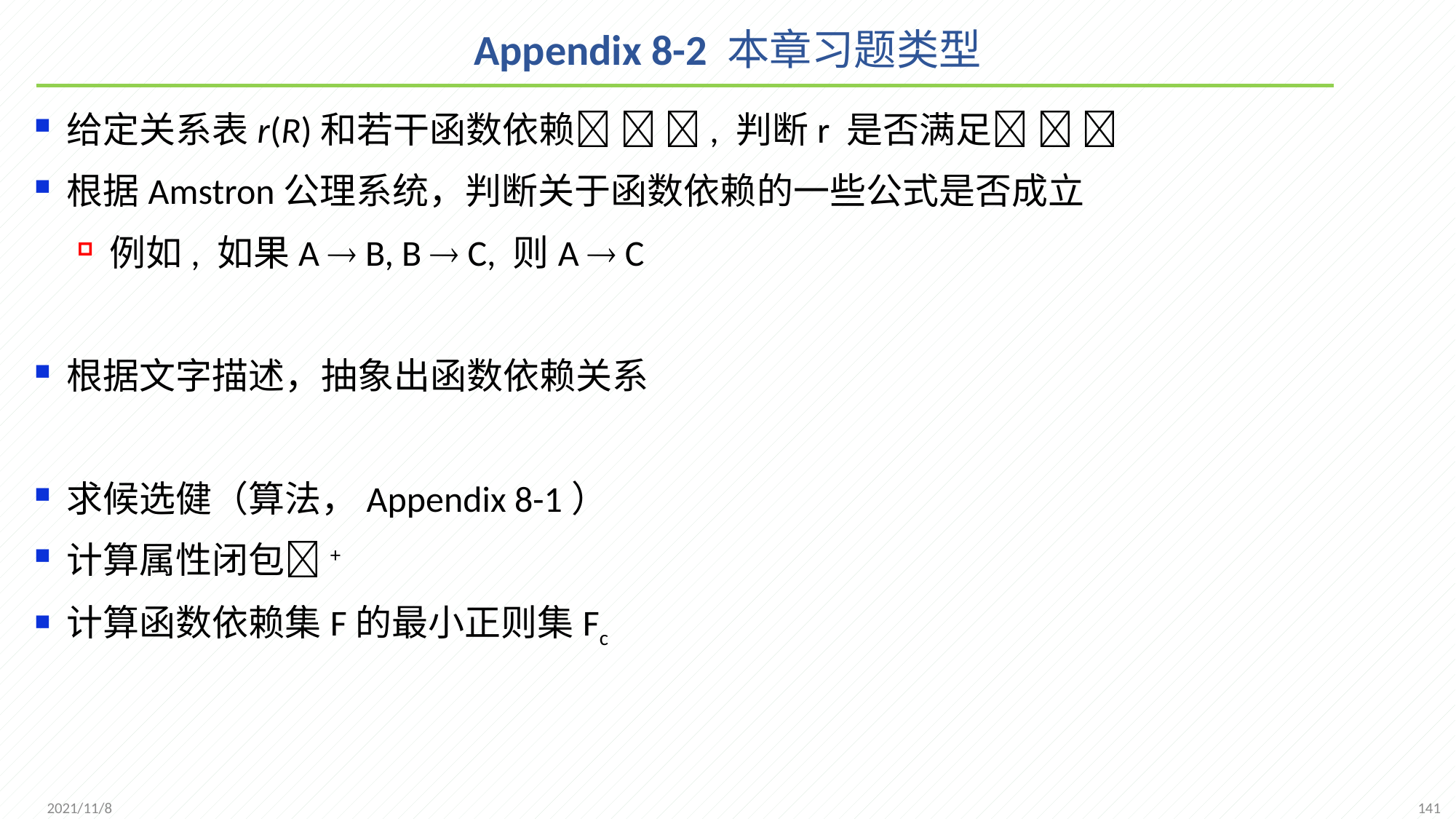

# Appendix 8-2 本章习题类型
给定关系表r(R)和若干函数依赖α → β, 判断r 是否满足α → β
根据Amstron公理系统，判断关于函数依赖的一些公式是否成立
例如, 如果A → B, B → C, 则A → C

根据文字描述，抽象出函数依赖关系

求候选健（算法，Appendix 8-1）
计算属性闭包α+
计算函数依赖集F的最小正则集Fc

141
2021/11/8